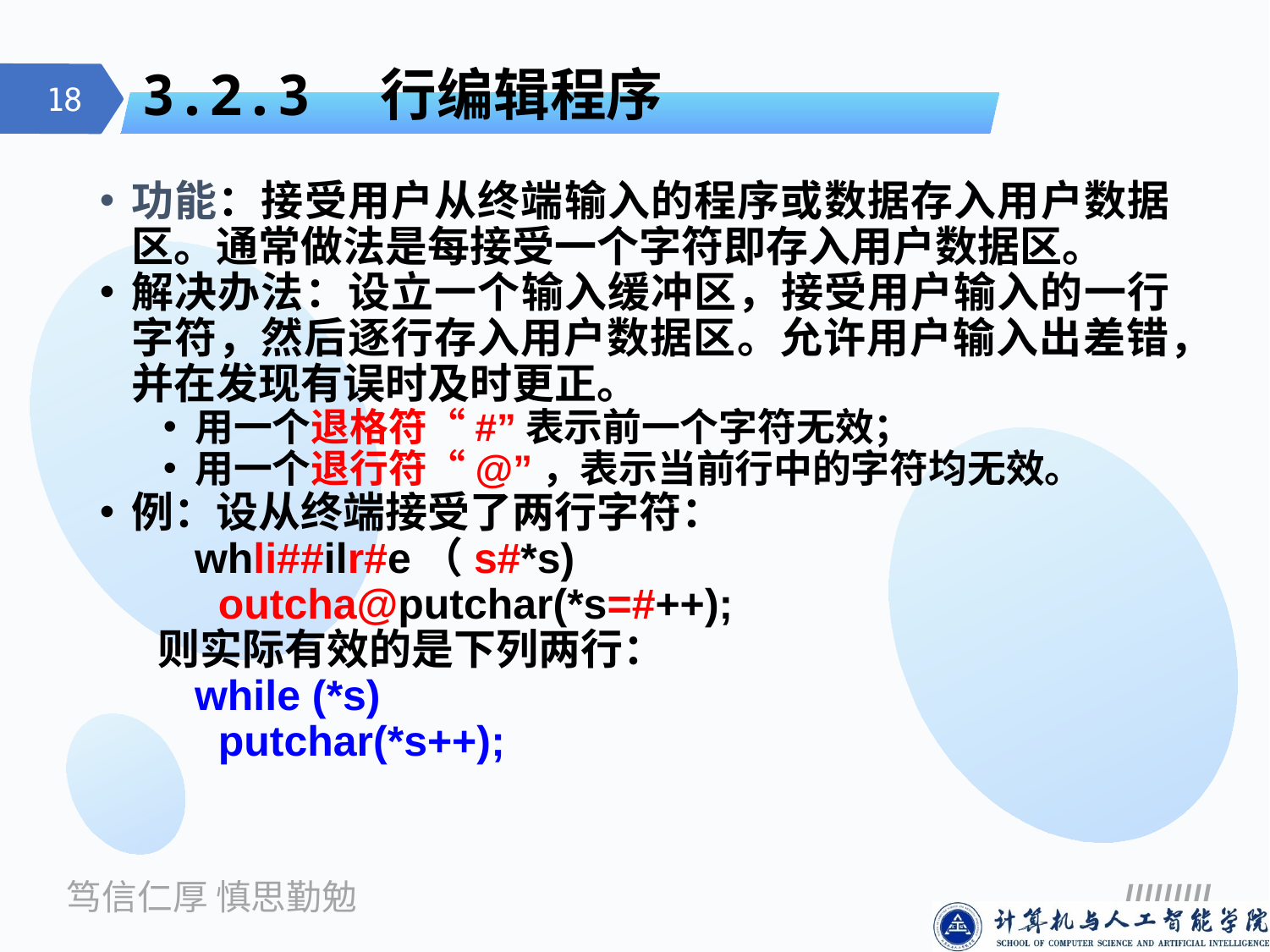

# 3.2.3　行编辑程序
功能：接受用户从终端输入的程序或数据存入用户数据区。通常做法是每接受一个字符即存入用户数据区。
解决办法：设立一个输入缓冲区，接受用户输入的一行字符，然后逐行存入用户数据区。允许用户输入出差错，并在发现有误时及时更正。
用一个退格符“#”表示前一个字符无效；
用一个退行符“@”，表示当前行中的字符均无效。
例：设从终端接受了两行字符：
        whli##ilr#e（s#*s)
          outcha@putchar(*s=#++);
     则实际有效的是下列两行：
        while (*s)
          putchar(*s++);